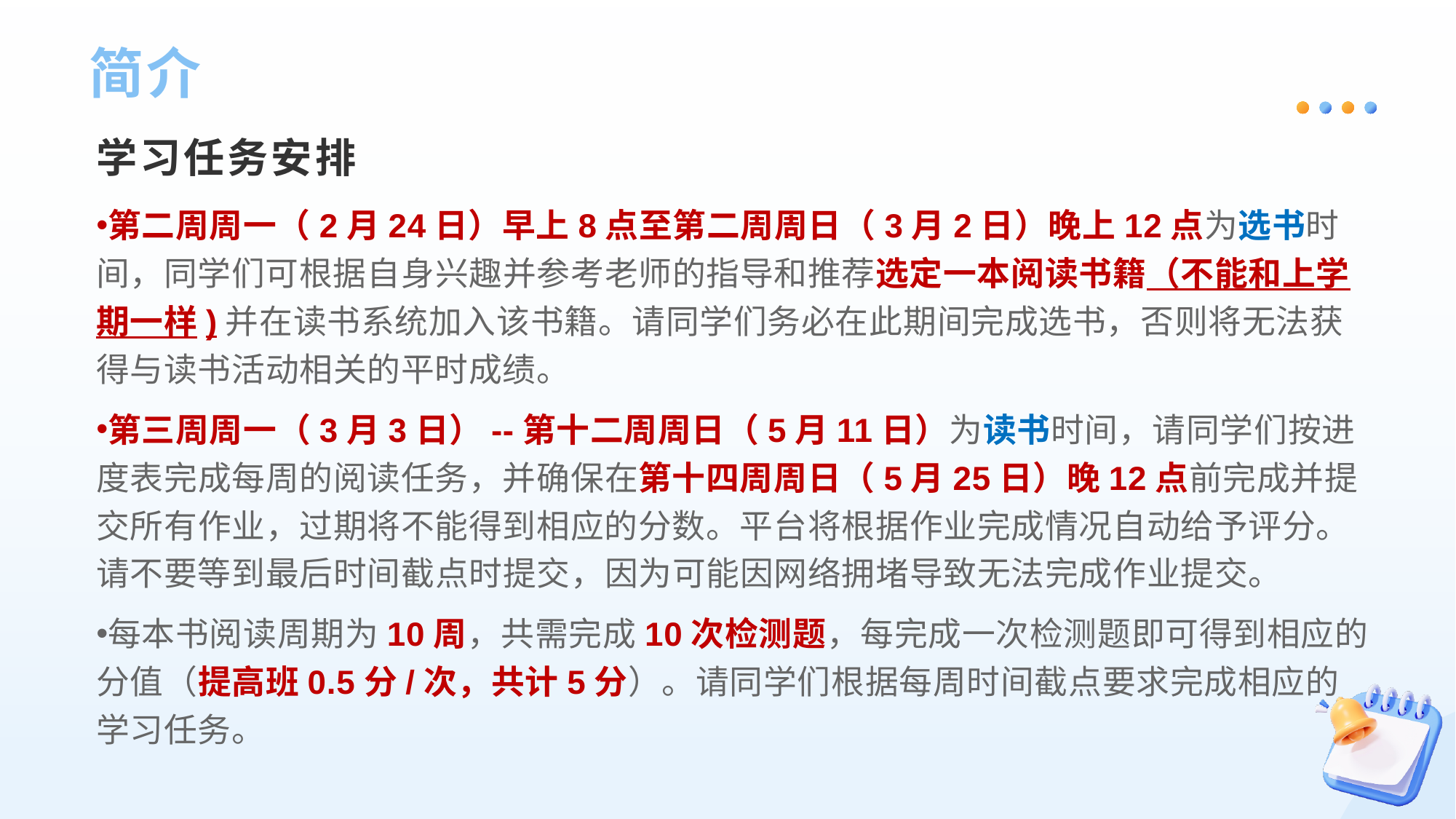

简介
学习任务安排
第二周周一（2月24日）早上8点至第二周周日（3月2日）晚上12点为选书时间，同学们可根据自身兴趣并参考老师的指导和推荐选定一本阅读书籍（不能和上学期一样)并在读书系统加入该书籍。请同学们务必在此期间完成选书，否则将无法获得与读书活动相关的平时成绩。
第三周周一（3月3日）--第十二周周日（5月11日）为读书时间，请同学们按进度表完成每周的阅读任务，并确保在第十四周周日（5月25日）晚12点前完成并提交所有作业，过期将不能得到相应的分数。平台将根据作业完成情况自动给予评分。请不要等到最后时间截点时提交，因为可能因网络拥堵导致无法完成作业提交。
每本书阅读周期为10周，共需完成10次检测题，每完成一次检测题即可得到相应的分值（提高班0.5分/次，共计5分）。请同学们根据每周时间截点要求完成相应的学习任务。